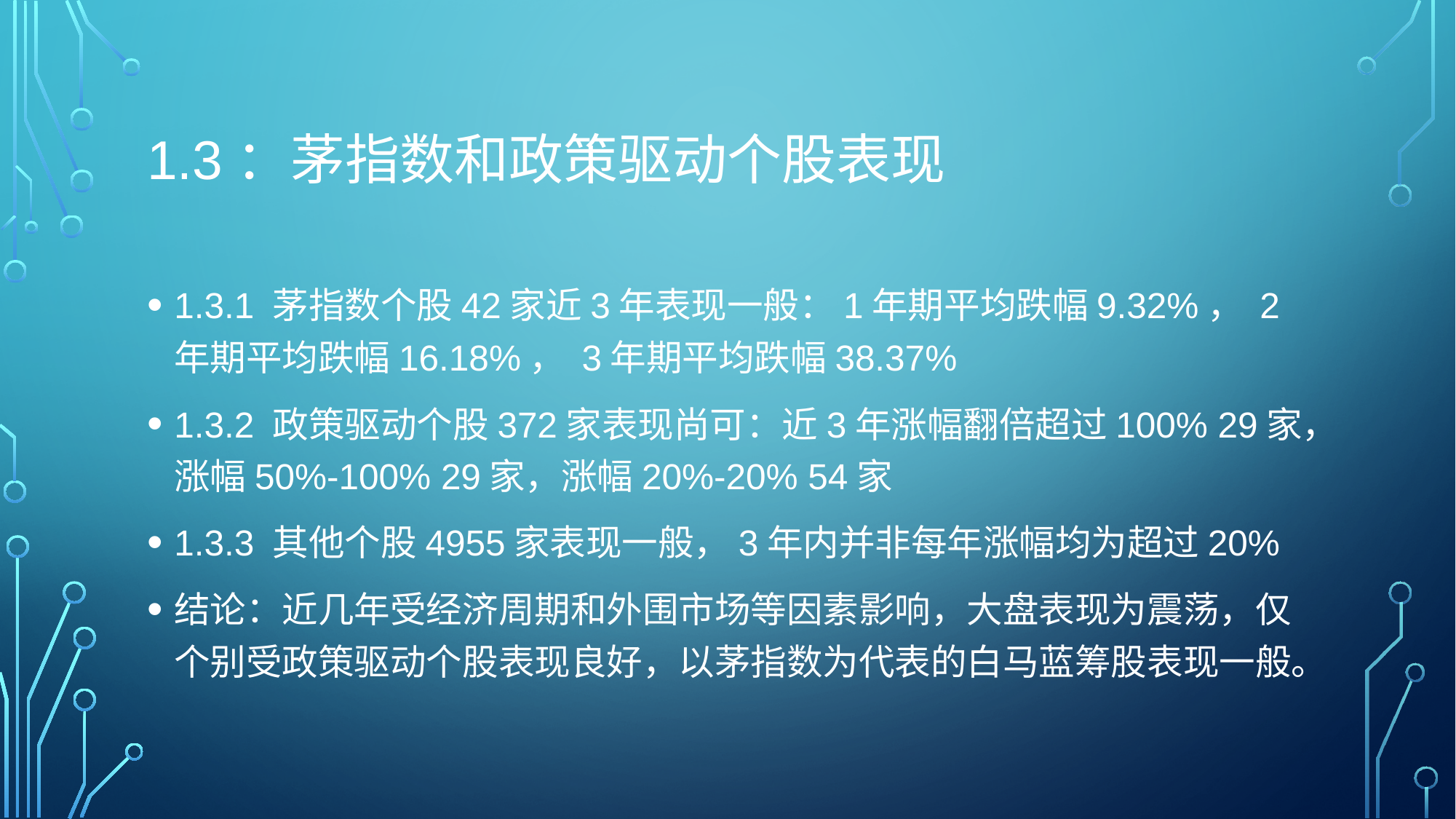

# 1.3：茅指数和政策驱动个股表现
1.3.1 茅指数个股42家近3年表现一般：1年期平均跌幅9.32%， 2年期平均跌幅16.18%， 3年期平均跌幅38.37%
1.3.2 政策驱动个股372家表现尚可：近3年涨幅翻倍超过100% 29家，涨幅50%-100% 29家，涨幅20%-20% 54家
1.3.3 其他个股4955家表现一般，3年内并非每年涨幅均为超过20%
结论：近几年受经济周期和外围市场等因素影响，大盘表现为震荡，仅个别受政策驱动个股表现良好，以茅指数为代表的白马蓝筹股表现一般。